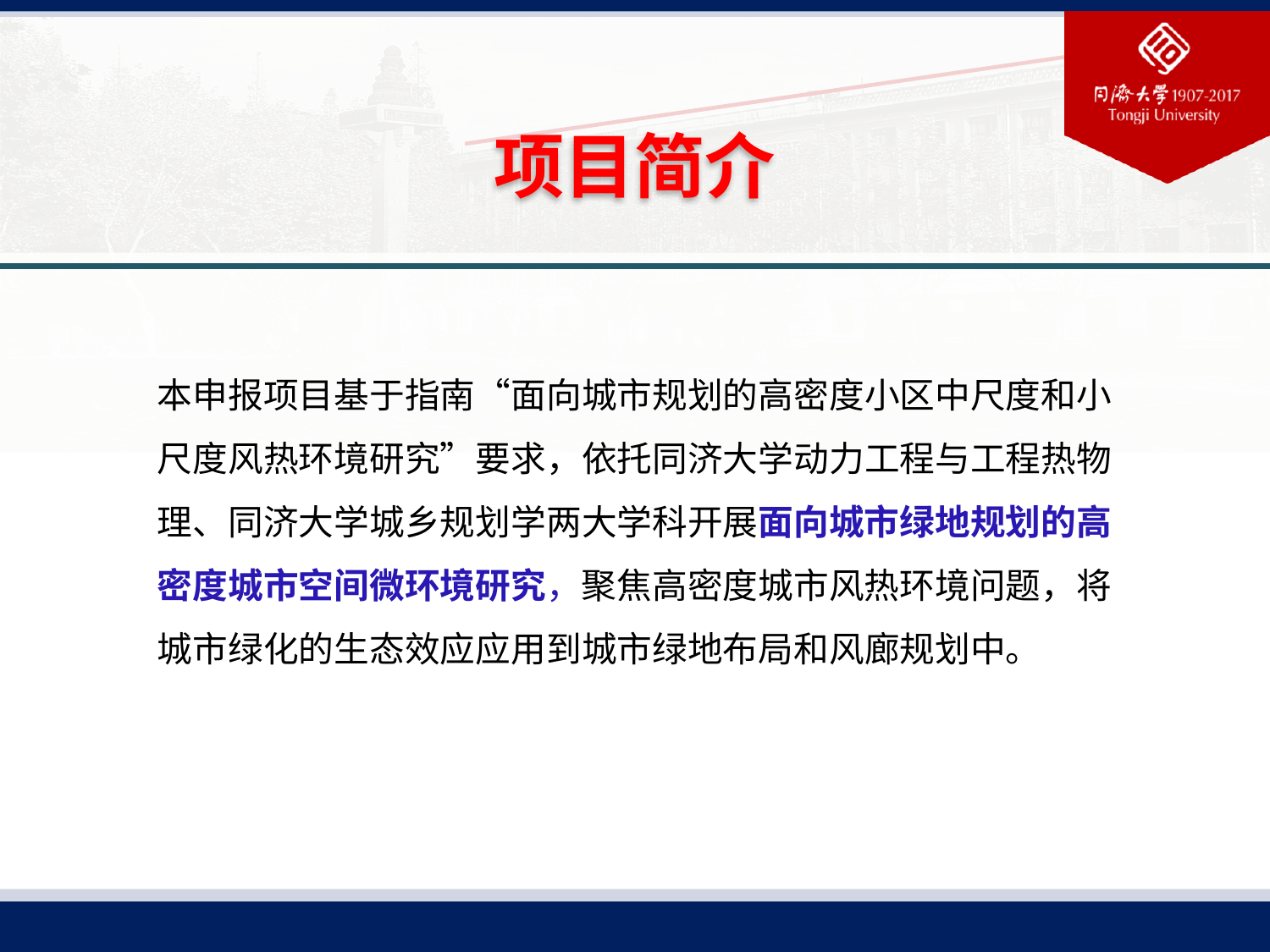

项目简介
本申报项目基于指南“面向城市规划的高密度小区中尺度和小尺度风热环境研究”要求，依托同济大学动力工程与工程热物理、同济大学城乡规划学两大学科开展面向城市绿地规划的高密度城市空间微环境研究，聚焦高密度城市风热环境问题，将城市绿化的生态效应应用到城市绿地布局和风廊规划中。